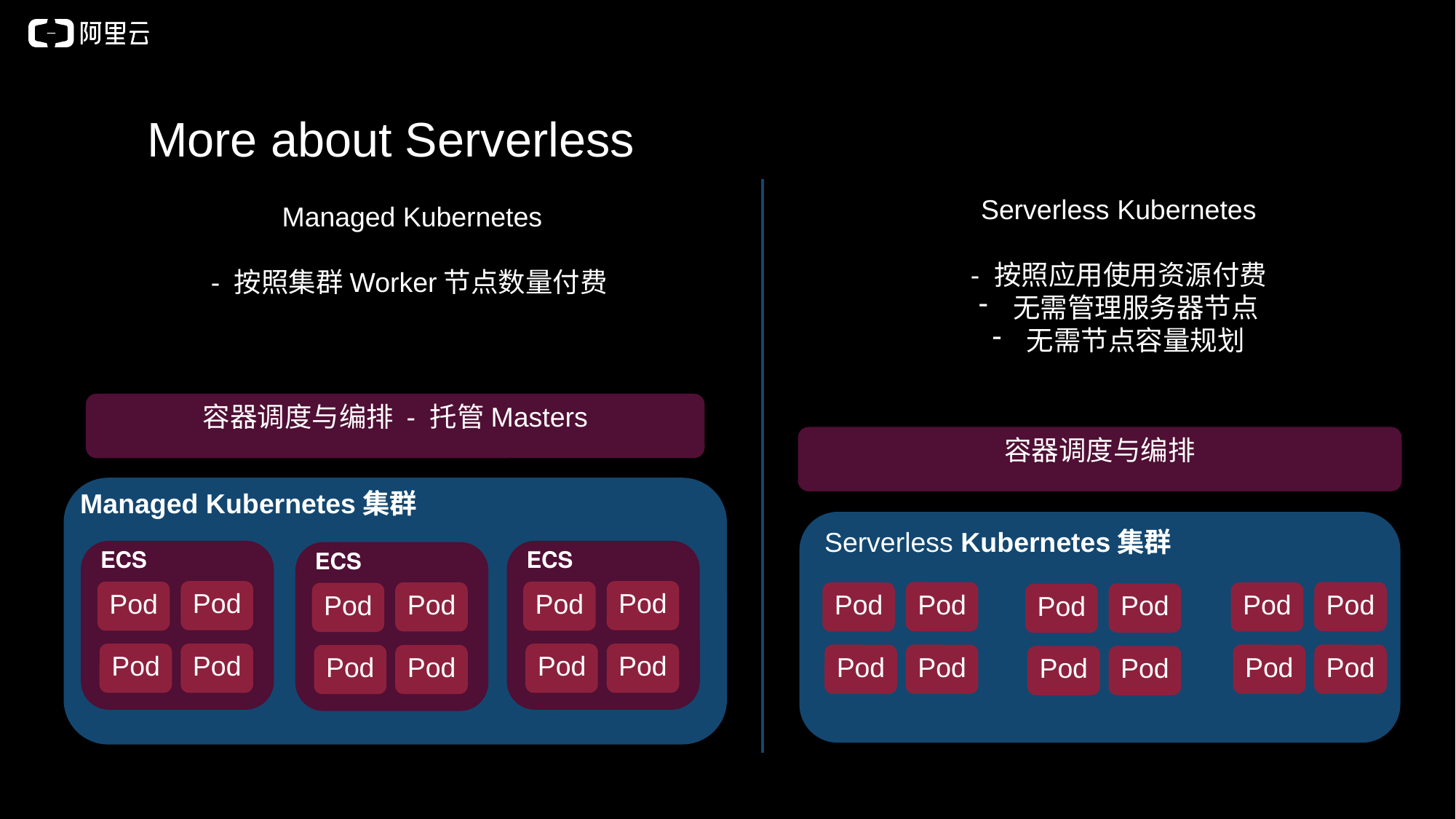

# More about Serverless
Managed Kubernetes
- 按照集群Worker节点数量付费
Serverless Kubernetes
- 按照应用使用资源付费
无需管理服务器节点
无需节点容量规划
容器调度与编排 - 托管Masters
容器调度与编排

Managed Kubernetes集群

Serverless Kubernetes集群

ECS

ECS
ECS
Pod
Pod
Pod
Pod
Pod
Pod
Pod
Pod
Pod
Pod
Pod
Pod
Pod
Pod
Pod
Pod
Pod
Pod
Pod
Pod
Pod
Pod
Pod
Pod